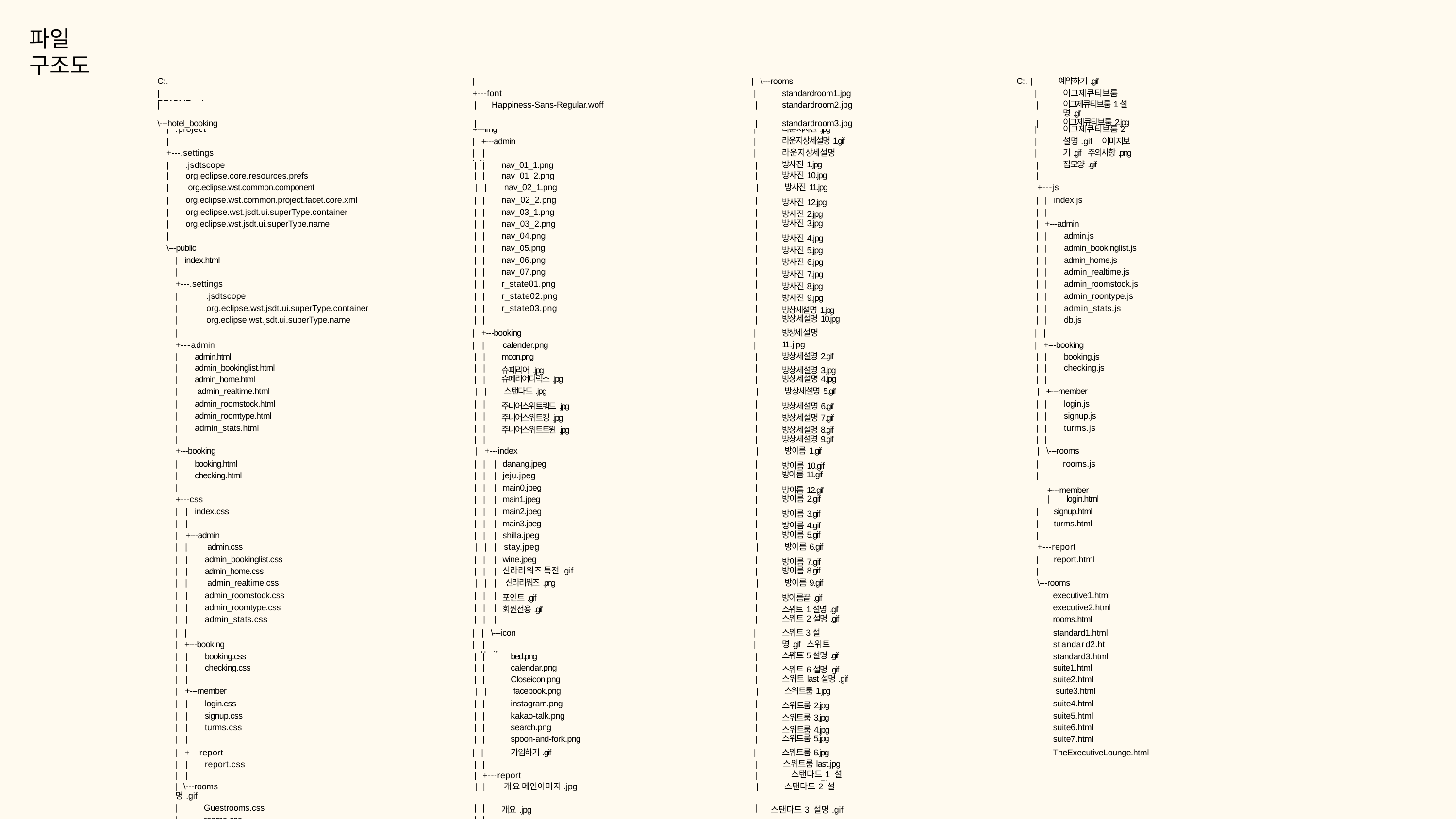

# 파일 구조도
C:.
| README.md
|
+---font
예약하기.gif  이그제큐티브룸1.jpg
| \---rooms
C:. |
|
standardroom1.jpg
|
| | | | | Happiness-Sans-Regular.woff | | | standardroom2.jpg | | | 이그제큐티브룸1설명.gif |
| --- | --- | --- | --- | --- | --- | --- |
| \---hotel\_booking | | |  | | | standardroom3.jpg | | | 이그제큐티브룸2.jpg |
| .project
|
+---.settings
+---img
| +---admin
|  |	left.png
|
|
|
라운지사진.jpg  라운지상세설명1.gif  라운지상세설명2.jpg
|
|
|
이그제큐티브룸2설명.gif  이미지보기.gif  주의사항.png
| | | .jsdtscope | | | | | nav\_01\_1.png | | | 방사진1.jpg | | | 집모양.gif |  |
| --- | --- | --- | --- | --- | --- | --- | --- | --- | --- |
| | | org.eclipse.core.resources.prefs | | | | | nav\_01\_2.png | | | 방사진10.jpg | | |  |  |
| | org.eclipse.wst.common.component | | nav\_02\_1.png | 방사진11.jpg +---js |  |  |  |  |  |  |  |  |  |
| | | org.eclipse.wst.common.project.facet.core.xml | | | | | nav\_02\_2.png | | | 방사진12.jpg | | | | index.js |  |
| | | org.eclipse.wst.jsdt.ui.superType.container | | | | | nav\_03\_1.png | | | 방사진2.jpg | | | | |  |
| | | org.eclipse.wst.jsdt.ui.superType.name | | | | | nav\_03\_2.png | | | 방사진3.jpg | | | +---admin |  |
| | |  | | | | | nav\_04.png | | | 방사진4.jpg | | | | | admin.js |
| \---public |  | | | | | nav\_05.png | | | 방사진5.jpg | | | | | admin\_bookinglist.js |
| | index.html |  | | | | | nav\_06.png | | | 방사진6.jpg | | | | | admin\_home.js |
| | |  | | | | | nav\_07.png | | | 방사진7.jpg | | | | | admin\_realtime.js |
| +---.settings |  | | | | | r\_state01.png | | | 방사진8.jpg | | | | | admin\_roomstock.js |
| | .jsdtscope |  | | | | | r\_state02.png | | | 방사진9.jpg | | | | | admin\_roontype.js |
| | org.eclipse.wst.jsdt.ui.superType.container |  | | | | | r\_state03.png | | | 방상세설명1.jpg | | | | | admin\_stats.js |
| | org.eclipse.wst.jsdt.ui.superType.name |  | | | | |  | | | 방상세설명10.jpg | | | | | db.js |
|
+---admin
| +---booking
| |	calender.png
|
|
방상세설명11.jpg  방상세설명12.gif
| |
| +---booking
| | | admin.html |  | | | | | moon.png |  | | | 방상세설명2.gif | | | | | booking.js |
| --- | --- | --- | --- | --- | --- | --- | --- | --- | --- | --- | --- |
| | | admin\_bookinglist.html |  | | | | | 슈페리어.jpg |  | | | 방상세설명3.jpg | | | | | checking.js |
| | | admin\_home.html |  | | | | | 슈페리어디럭스.jpg |  | | | 방상세설명4.jpg | | | | |  |
| | admin\_realtime.html | | 스탠다드.jpg | 방상세설명5.gif | +---member |  |  |  |  |  |  |  |  |  |  |  |
| | | admin\_roomstock.html |  | | | | | 주니어스위트쿼드.jpg |  | | | 방상세설명6.gif | | | | | login.js |
| | | admin\_roomtype.html |  | | | | | 주니어스위트킹.jpg |  | | | 방상세설명7.gif | | | | | signup.js |
| | | admin\_stats.html |  | | | | | 주니어스위트트윈.jpg |  | | | 방상세설명8.gif | | | | | turms.js |
| | |  |  | | | | |  |  | | | 방상세설명9.gif | | | | |  |
| +---booking | +---index | 방이름1.gif | \---rooms |  |  |  |  |  |  |  |  |  |  |  |
| | | booking.html |  | | | | | | | danang.jpeg | | | 방이름10.gif | | | rooms.js |  |
| | | checking.html |  | | | | | | | jeju.jpeg | | | 방이름11.gif | | |  |  |
| | |  |  | | | | | | | main0.jpeg | | | 방이름12.gif +---member |  |  |  |
| +---css |  |  | | | | | | | main1.jpeg | | | 방이름2.gif | login.html |  |  |  |
| | | | index.css |  | | | | | | | main2.jpeg | | | 방이름3.gif | | | signup.html |  |
| | | | |  | | | | | | | main3.jpeg | | | 방이름4.gif | | | turms.html |  |
| | | +---admin |  | | | | | | | shilla.jpeg | | | 방이름5.gif | | |  |  |
| | | admin.css | | | stay.jpeg | 방이름6.gif +---report |  |  |  |  |  |  |  |  |  |  |  |
| | | | | admin\_bookinglist.css | | | | | | | wine.jpeg | | | 방이름7.gif | | | report.html |  |
| | | | | admin\_home.css | | | | | | | 신라리워즈 특전.gif | | | 방이름8.gif | | |  |  |
| | | admin\_realtime.css | | | 신라리워즈.png | 방이름9.gif \---rooms |  |  |  |  |  |  |  |  |  |  |  |
| | | | | admin\_roomstock.css | | | | | | | 포인트.gif | | | 방이름끝.gif | executive1.html |  |  |
| | | | | admin\_roomtype.css | | | | | | | 회원전용.gif | | | 스위트1설명.gif | executive2.html |  |  |
| | | | | admin\_stats.css | | | | | | |  | | | 스위트2설명.gif | rooms.html |  |  |
| |
| +---booking
| | \---icon
|  |	add.gif
|
|
스위트3설명.gif  스위트4설명.gif
standard1.html  standard2.html
| | | | | booking.css | | | | | bed.png | | | 스위트5설명.gif | standard3.html |
| --- | --- | --- | --- | --- | --- | --- | --- | --- |
| | | | | checking.css | | | | | calendar.png | | | 스위트6설명.gif | suite1.html |
| | | | |  | | | | | Closeicon.png | | | 스위트last설명.gif | suite2.html |
| | +---member | | facebook.png | 스위트룸1.jpg suite3.html |  |  |  |  |  |  |  |  |
| | | | | login.css | | | | | instagram.png | | | 스위트룸2.jpg | suite4.html |
| | | | | signup.css | | | | | kakao-talk.png | | | 스위트룸3.jpg | suite5.html |
| | | | | turms.css | | | | | search.png | | | 스위트룸4.jpg | suite6.html |
| | | | |  | | | | | spoon-and-fork.png | | | 스위트룸5.jpg | suite7.html |
| +---report
| |
가입하기.gif
|
스위트룸6.jpg
TheExecutiveLounge.html
| | | | | report.css | | | | |  | | | 스위트룸last.jpg |
| --- | --- | --- | --- | --- | --- | --- | --- |
| | | | |  | | | +---report |  | | | 스탠다드1 설명.gif |
| | \---rooms | | 개요 메인이미지.jpg | 스탠다드2 설명.gif |  |  |  |  |  |  |  |
| | | Guestrooms.css |  | | | | | 개요.jpg | | | 스탠다드3 설명.gif |
| | | rooms.css |  | | | | |  |  |  |